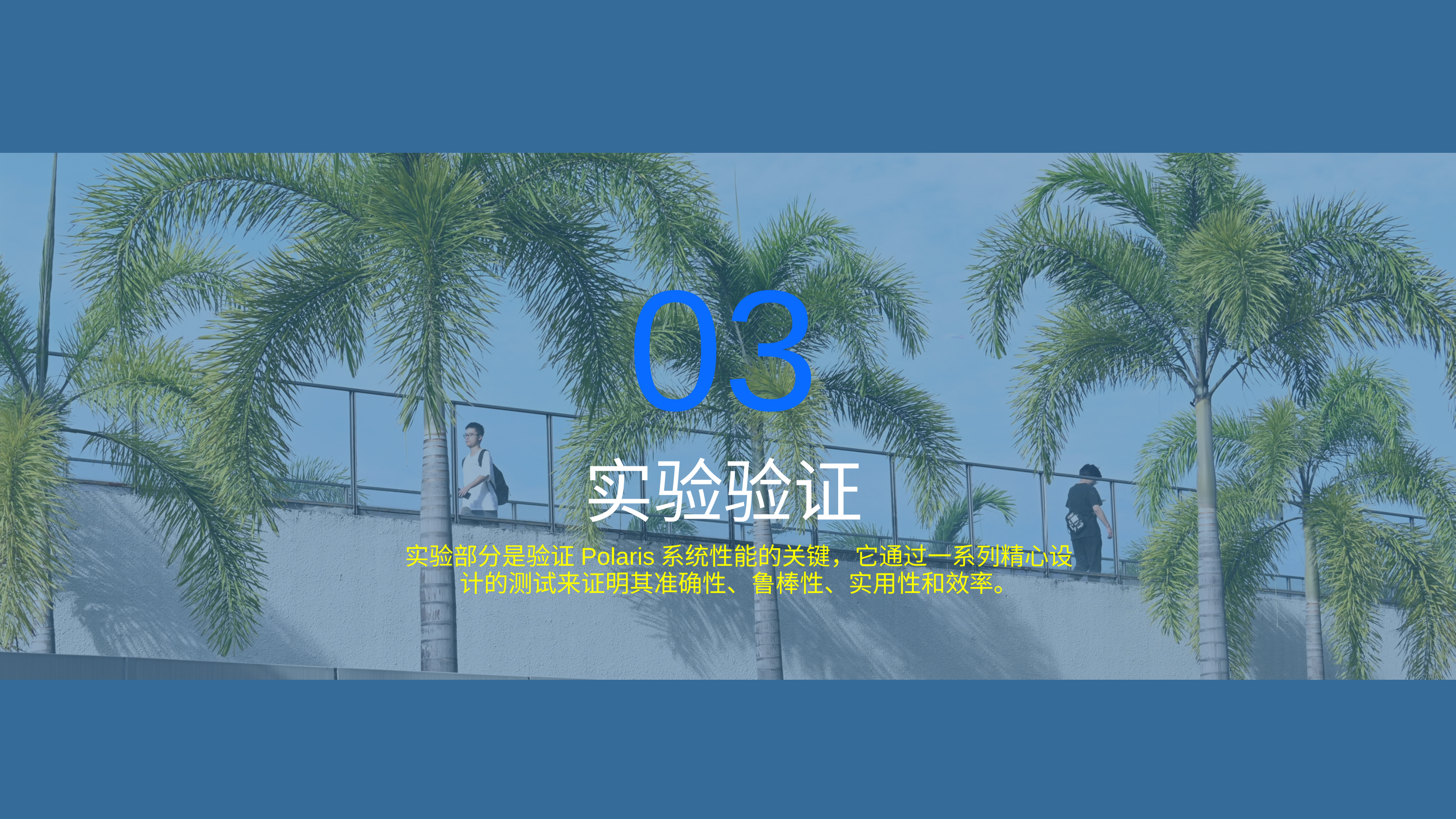

03
实验验证
实验部分是验证Polaris系统性能的关键，它通过一系列精心设计的测试来证明其准确性、鲁棒性、实用性和效率。